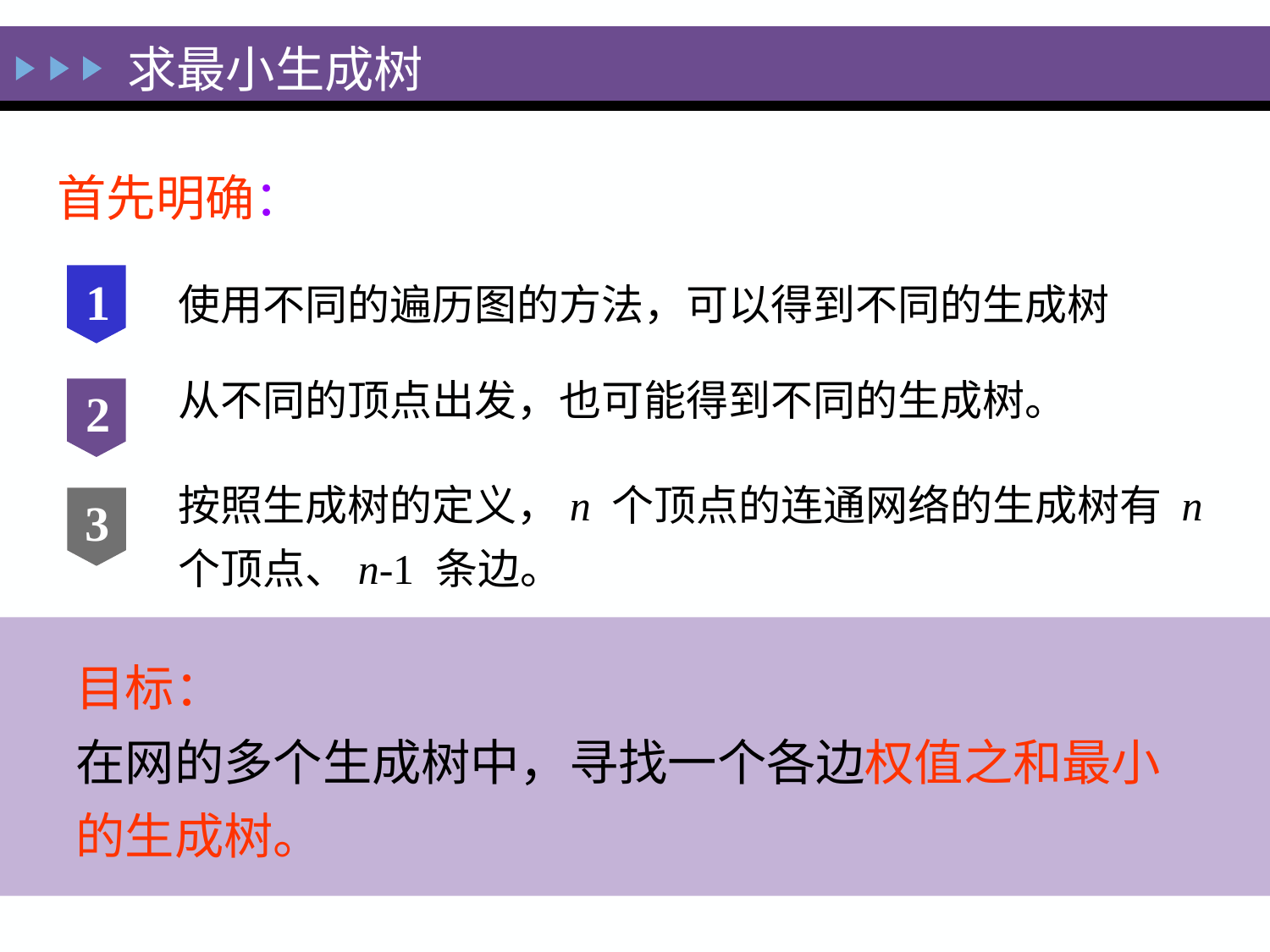

求最小生成树
首先明确：
使用不同的遍历图的方法，可以得到不同的生成树

从不同的顶点出发，也可能得到不同的生成树。

按照生成树的定义，n 个顶点的连通网络的生成树有 n 个顶点、n-1 条边。
1

2

3

目标：
在网的多个生成树中，寻找一个各边权值之和最小的生成树。